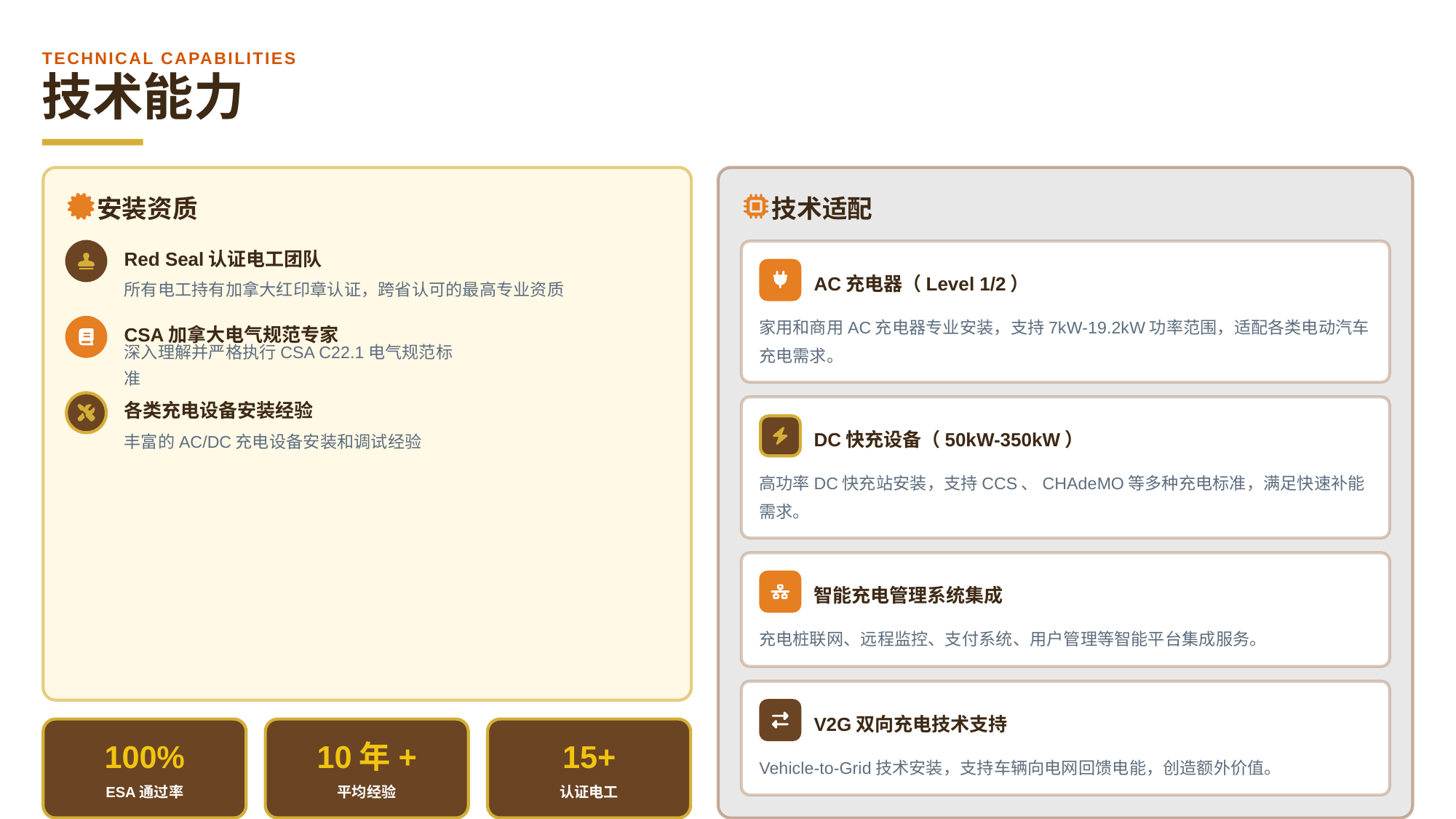

TECHNICAL CAPABILITIES
技术能力

安装资质
技术适配

Red Seal认证电工团队

AC充电器（Level 1/2）

所有电工持有加拿大红印章认证，跨省认可的最高专业资质
家用和商用AC充电器专业安装，支持7kW-19.2kW功率范围，适配各类电动汽车充电需求。

CSA加拿大电气规范专家

深入理解并严格执行CSA C22.1电气规范标准
各类充电设备安装经验

DC快充设备（50kW-350kW）
丰富的AC/DC充电设备安装和调试经验

高功率DC快充站安装，支持CCS、CHAdeMO等多种充电标准，满足快速补能需求。

智能充电管理系统集成

充电桩联网、远程监控、支付系统、用户管理等智能平台集成服务。

V2G双向充电技术支持

100%
10年+
15+
Vehicle-to-Grid技术安装，支持车辆向电网回馈电能，创造额外价值。
ESA通过率
平均经验
认证电工